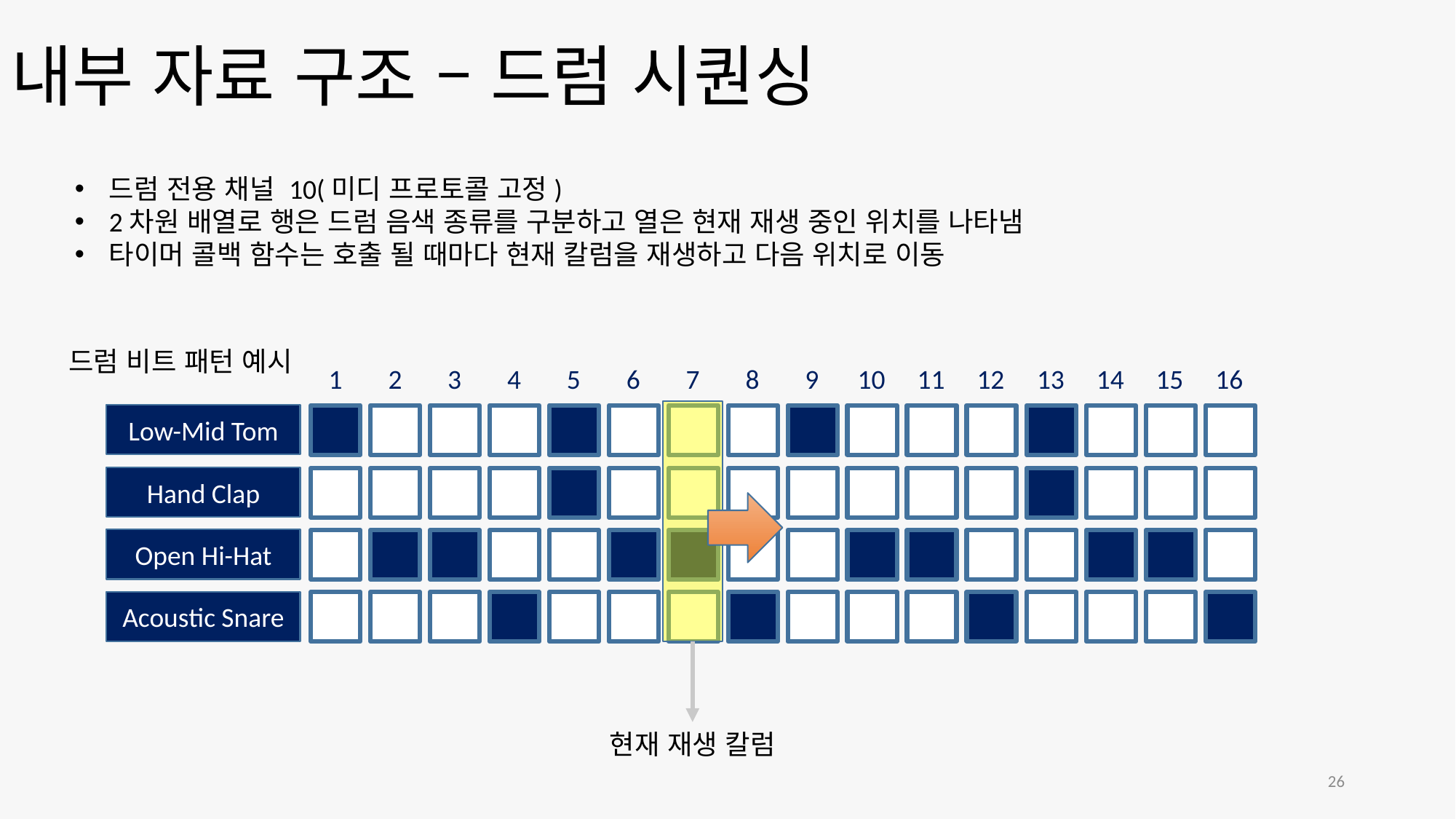

# 내부 자료 구조 – 드럼 시퀀싱
드럼 전용 채널 10(미디 프로토콜 고정)
2차원 배열로 행은 드럼 음색 종류를 구분하고 열은 현재 재생 중인 위치를 나타냄
타이머 콜백 함수는 호출 될 때마다 현재 칼럼을 재생하고 다음 위치로 이동
드럼 비트 패턴 예시
1
2
3
4
5
6
7
8
9
10
11
12
13
14
15
16

Low-Mid Tom

Hand Clap
Open Hi-Hat
Acoustic Snare
현재 재생 칼럼

26